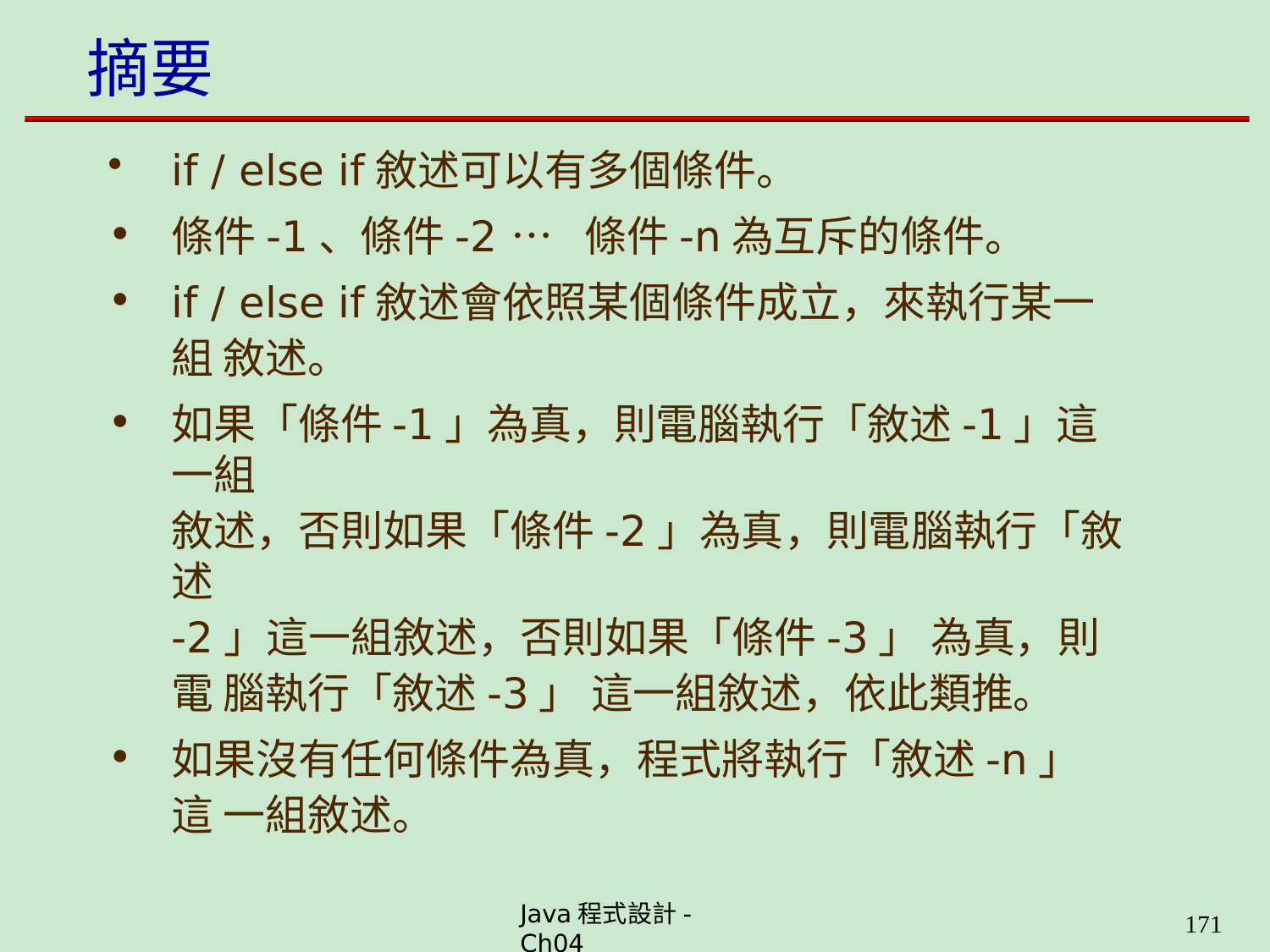

# 摘要
if / else if敘述可以有多個條件。
條件-1、條件-2 … 條件-n為互斥的條件。
if / else if敘述會依照某個條件成立，來執行某一組 敘述。
如果「條件-1」為真，則電腦執行「敘述-1」這一組
敘述，否則如果「條件-2」為真，則電腦執行「敘述
-2」這一組敘述，否則如果「條件-3」 為真，則電 腦執行「敘述-3」 這一組敘述，依此類推。
如果沒有任何條件為真，程式將執行「敘述-n」 這 一組敘述。
Java程式設計-Ch04
171